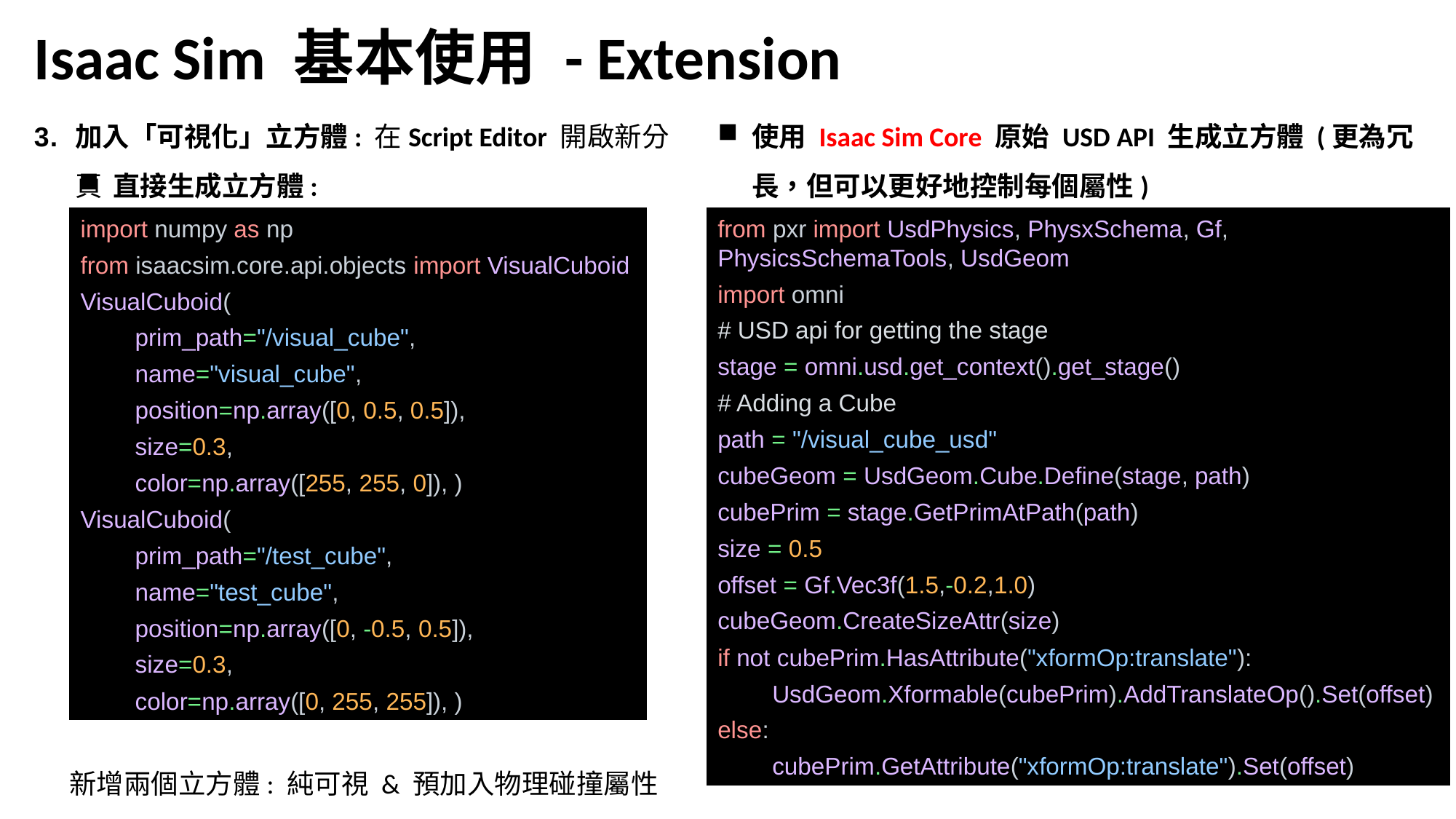

Isaac Sim 基本使用 - Extension
加入「可視化」立方體: 在Script Editor 開啟新分頁
使用 Isaac Sim Core 原始 USD API 生成立方體 (更為冗長，但可以更好地控制每個屬性)
直接生成立方體:
import numpy as np
from isaacsim.core.api.objects import VisualCuboid
VisualCuboid(
prim_path="/visual_cube",
name="visual_cube",
position=np.array([0, 0.5, 0.5]),
size=0.3,
color=np.array([255, 255, 0]), )
VisualCuboid(
prim_path="/test_cube",
name="test_cube",
position=np.array([0, -0.5, 0.5]),
size=0.3,
color=np.array([0, 255, 255]), )
from pxr import UsdPhysics, PhysxSchema, Gf, PhysicsSchemaTools, UsdGeom
import omni
# USD api for getting the stage
stage = omni.usd.get_context().get_stage()
# Adding a Cube
path = "/visual_cube_usd"
cubeGeom = UsdGeom.Cube.Define(stage, path)
cubePrim = stage.GetPrimAtPath(path)
size = 0.5
offset = Gf.Vec3f(1.5,-0.2,1.0)
cubeGeom.CreateSizeAttr(size)
if not cubePrim.HasAttribute("xformOp:translate"):
UsdGeom.Xformable(cubePrim).AddTranslateOp().Set(offset)
else:
cubePrim.GetAttribute("xformOp:translate").Set(offset)
新增兩個立方體: 純可視 & 預加入物理碰撞屬性